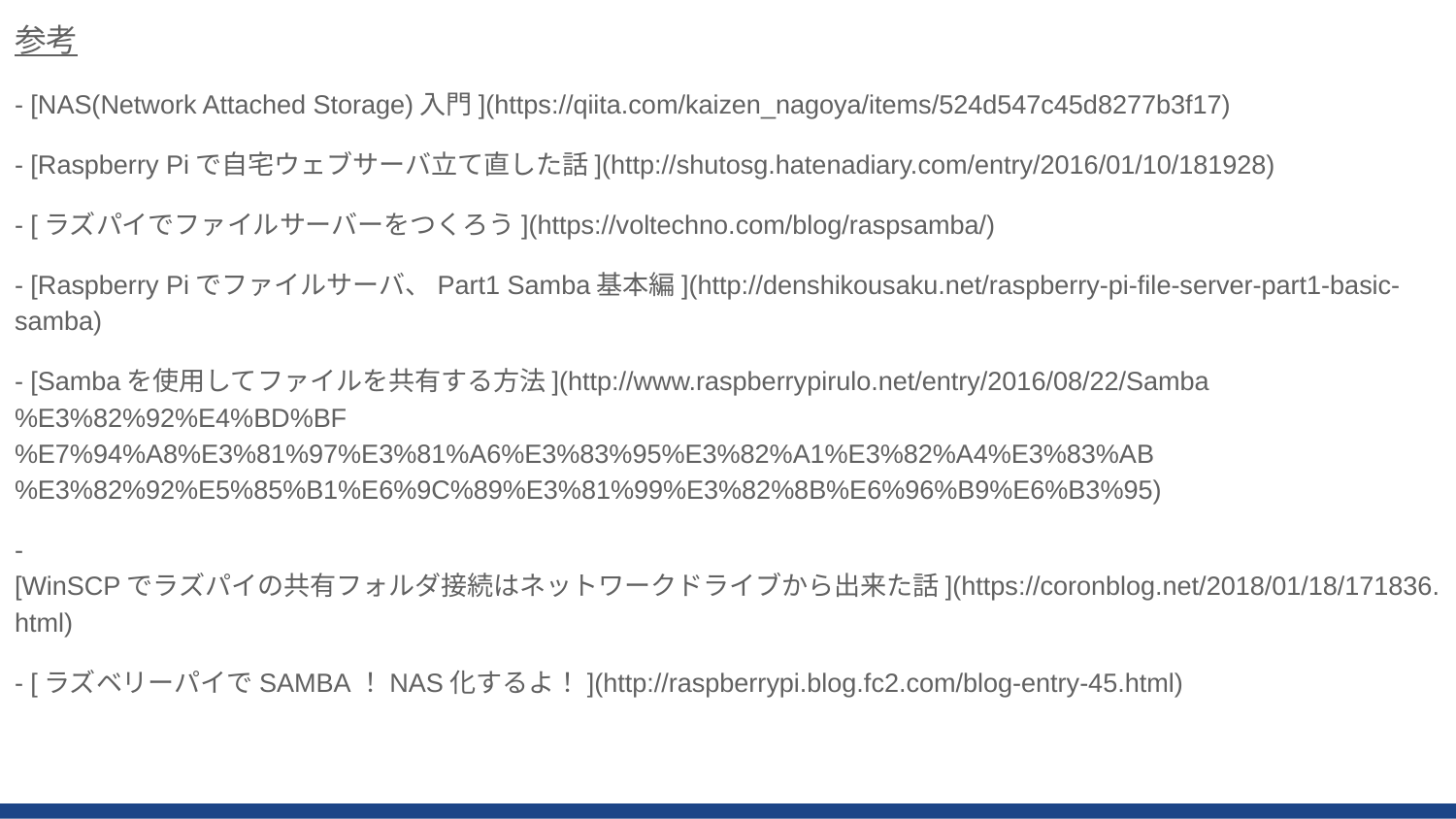

参考
- [NAS(Network Attached Storage)入門](https://qiita.com/kaizen_nagoya/items/524d547c45d8277b3f17)
- [Raspberry Piで自宅ウェブサーバ立て直した話](http://shutosg.hatenadiary.com/entry/2016/01/10/181928)
- [ラズパイでファイルサーバーをつくろう](https://voltechno.com/blog/raspsamba/)
- [Raspberry Piでファイルサーバ、Part1 Samba基本編](http://denshikousaku.net/raspberry-pi-file-server-part1-basic-samba)
- [Sambaを使用してファイルを共有する方法](http://www.raspberrypirulo.net/entry/2016/08/22/Samba%E3%82%92%E4%BD%BF%E7%94%A8%E3%81%97%E3%81%A6%E3%83%95%E3%82%A1%E3%82%A4%E3%83%AB%E3%82%92%E5%85%B1%E6%9C%89%E3%81%99%E3%82%8B%E6%96%B9%E6%B3%95)
- [WinSCPでラズパイの共有フォルダ接続はネットワークドライブから出来た話](https://coronblog.net/2018/01/18/171836.html)
- [ラズベリーパイでSAMBA！NAS化するよ！](http://raspberrypi.blog.fc2.com/blog-entry-45.html)